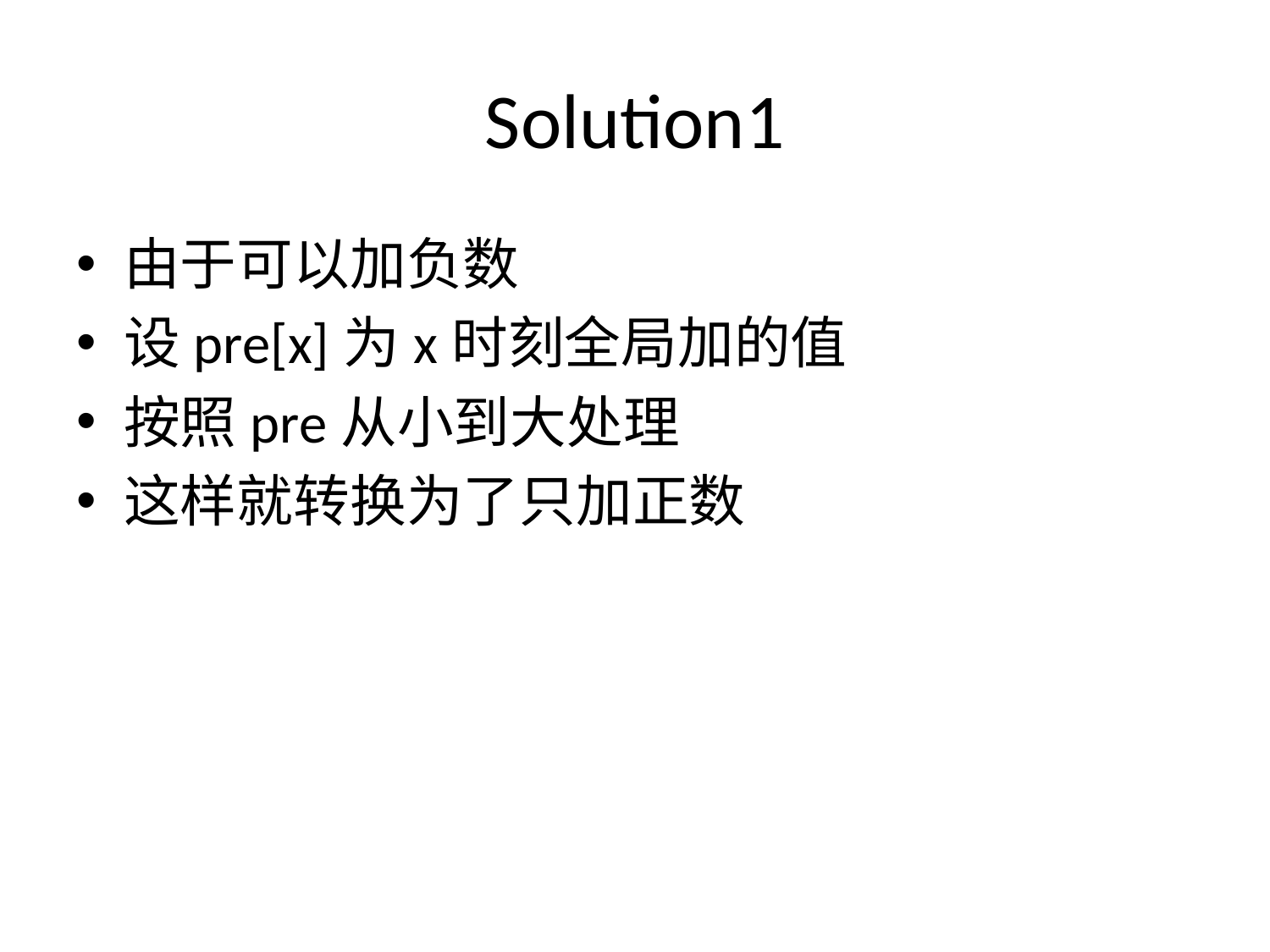

# Solution1
由于可以加负数
设pre[x]为x时刻全局加的值
按照pre从小到大处理
这样就转换为了只加正数